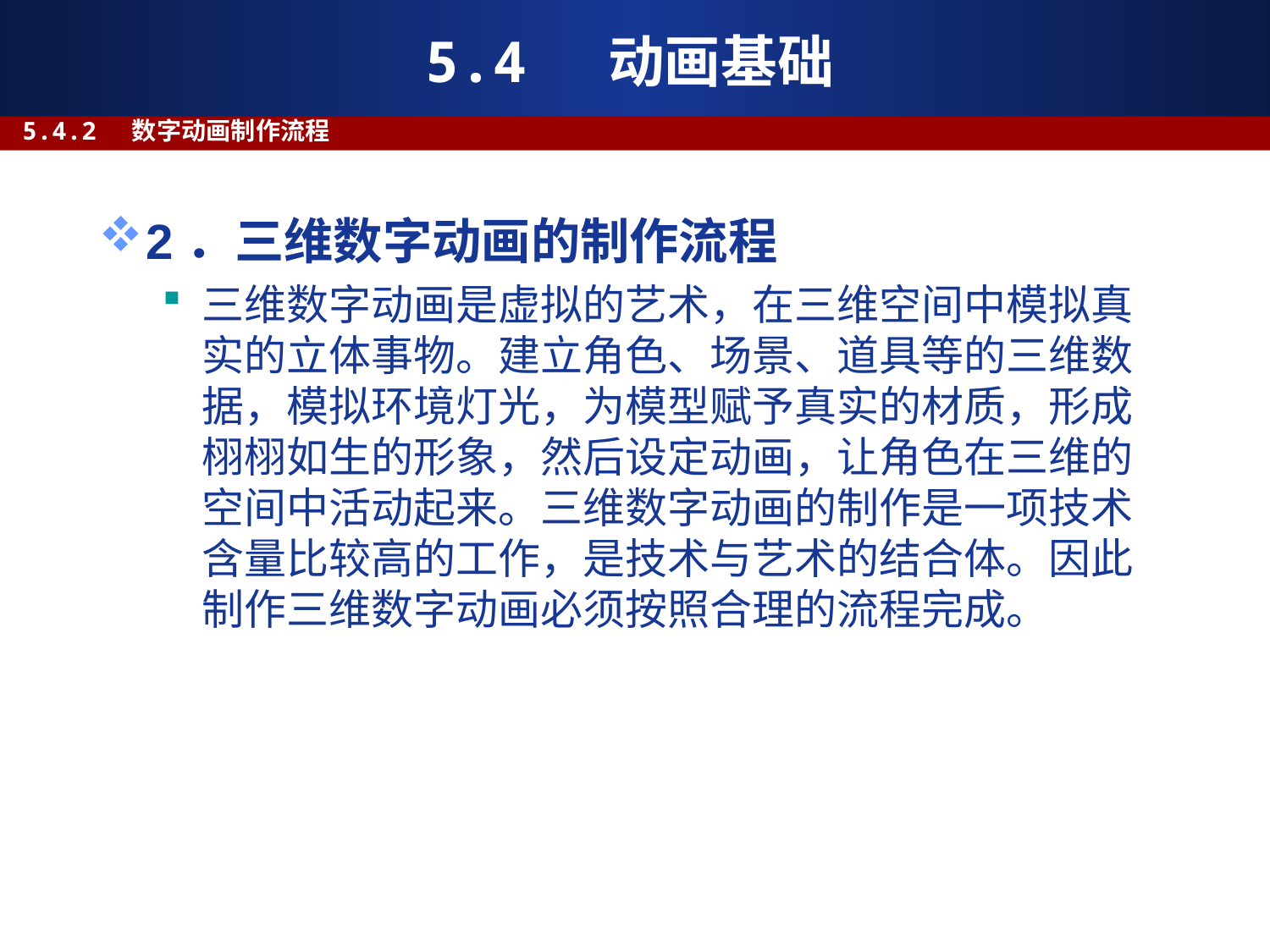

# 5.4  动画基础
5.4.2  数字动画制作流程
2．三维数字动画的制作流程
三维数字动画是虚拟的艺术，在三维空间中模拟真实的立体事物。建立角色、场景、道具等的三维数据，模拟环境灯光，为模型赋予真实的材质，形成栩栩如生的形象，然后设定动画，让角色在三维的空间中活动起来。三维数字动画的制作是一项技术含量比较高的工作，是技术与艺术的结合体。因此制作三维数字动画必须按照合理的流程完成。